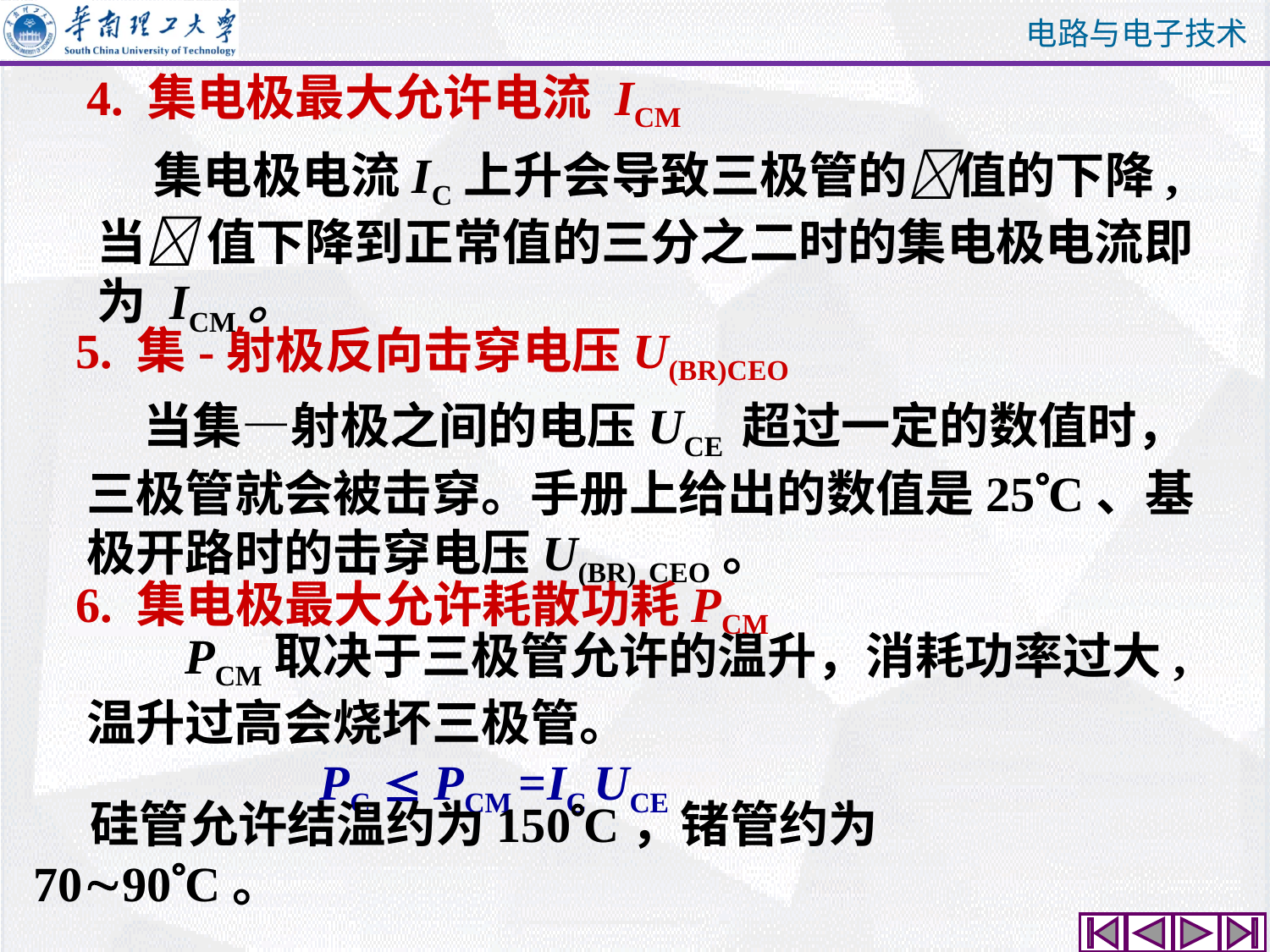

4. 集电极最大允许电流 ICM
    集电极电流IC上升会导致三极管的β值的下降,当β 值下降到正常值的三分之二时的集电极电流即为 ICM。
5. 集-射极反向击穿电压U(BR)CEO
    当集—射极之间的电压UCE 超过一定的数值时，三极管就会被击穿。手册上给出的数值是25°C、基极开路时的击穿电压U(BR) CEO。
6. 集电极最大允许耗散功耗PCM
        PCM取决于三极管允许的温升，消耗功率过大,温升过高会烧坏三极管。
                   PC ≤ PCM =IC UCE
    硅管允许结温约为150°C，锗管约为70∼90°C。